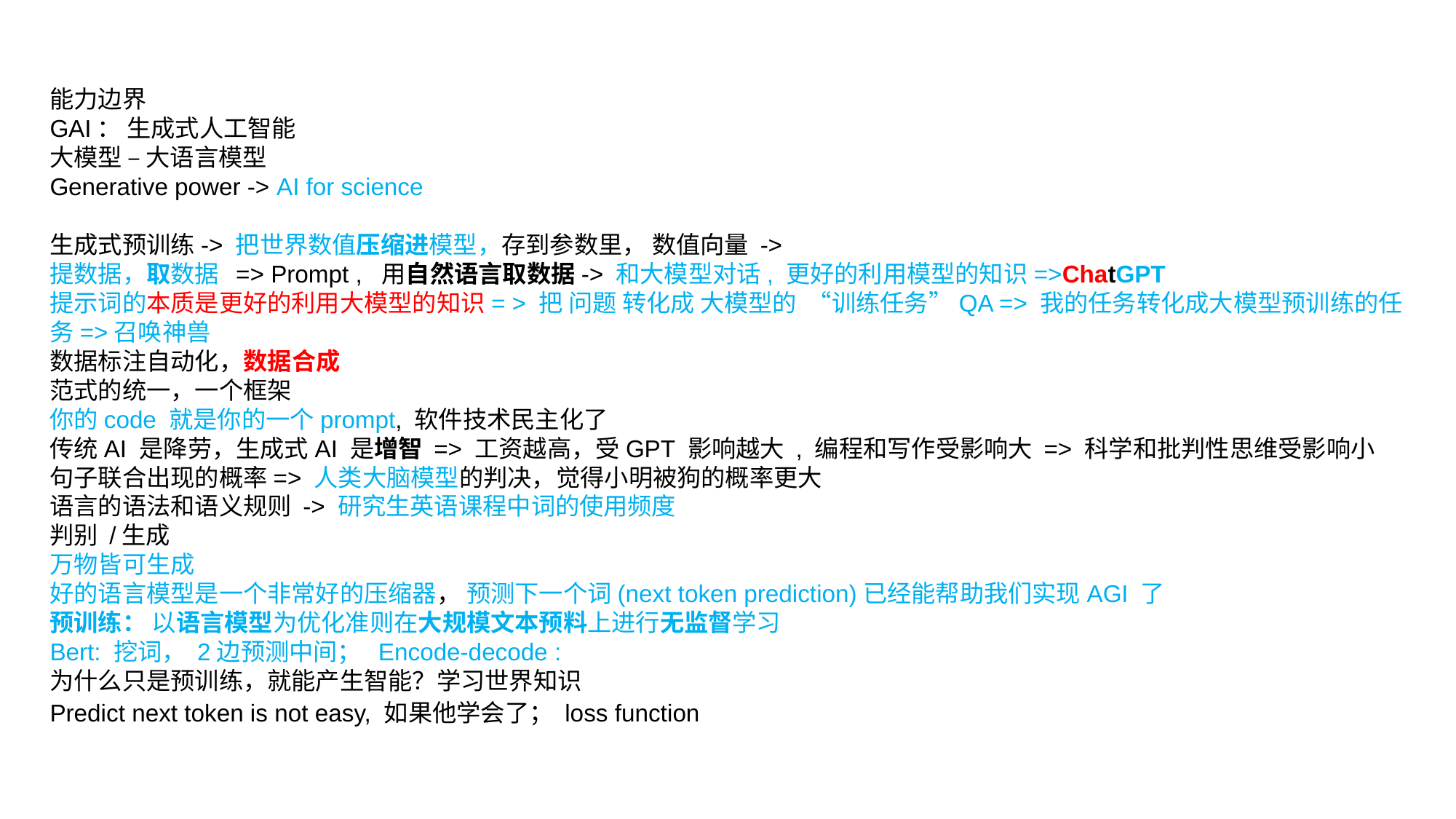

能力边界
GAI： 生成式人工智能
大模型 – 大语言模型
Generative power -> AI for science

生成式预训练-> 把世界数值压缩进模型，存到参数里， 数值向量 ->
提数据，取数据  => Prompt ,  用自然语言取数据-> 和大模型对话, 更好的利用模型的知识=>ChatGPT
提示词的本质是更好的利用大模型的知识= > 把 问题 转化成 大模型的  “训练任务”QA => 我的任务转化成大模型预训练的任务=>召唤神兽
数据标注自动化，数据合成
范式的统一，一个框架
你的code 就是你的一个prompt, 软件技术民主化了
传统AI 是降劳，生成式AI 是增智 => 工资越高，受GPT 影响越大 , 编程和写作受影响大 => 科学和批判性思维受影响小
句子联合出现的概率=> 人类大脑模型的判决，觉得小明被狗的概率更大
语言的语法和语义规则 -> 研究生英语课程中词的使用频度
判别 /生成
万物皆可生成
好的语言模型是一个非常好的压缩器， 预测下一个词(next token prediction)已经能帮助我们实现AGI 了
预训练： 以语言模型为优化准则在大规模文本预料上进行无监督学习
Bert: 挖词， 2边预测中间；  Encode-decode :
为什么只是预训练，就能产生智能？学习世界知识
Predict next token is not easy, 如果他学会了； loss function